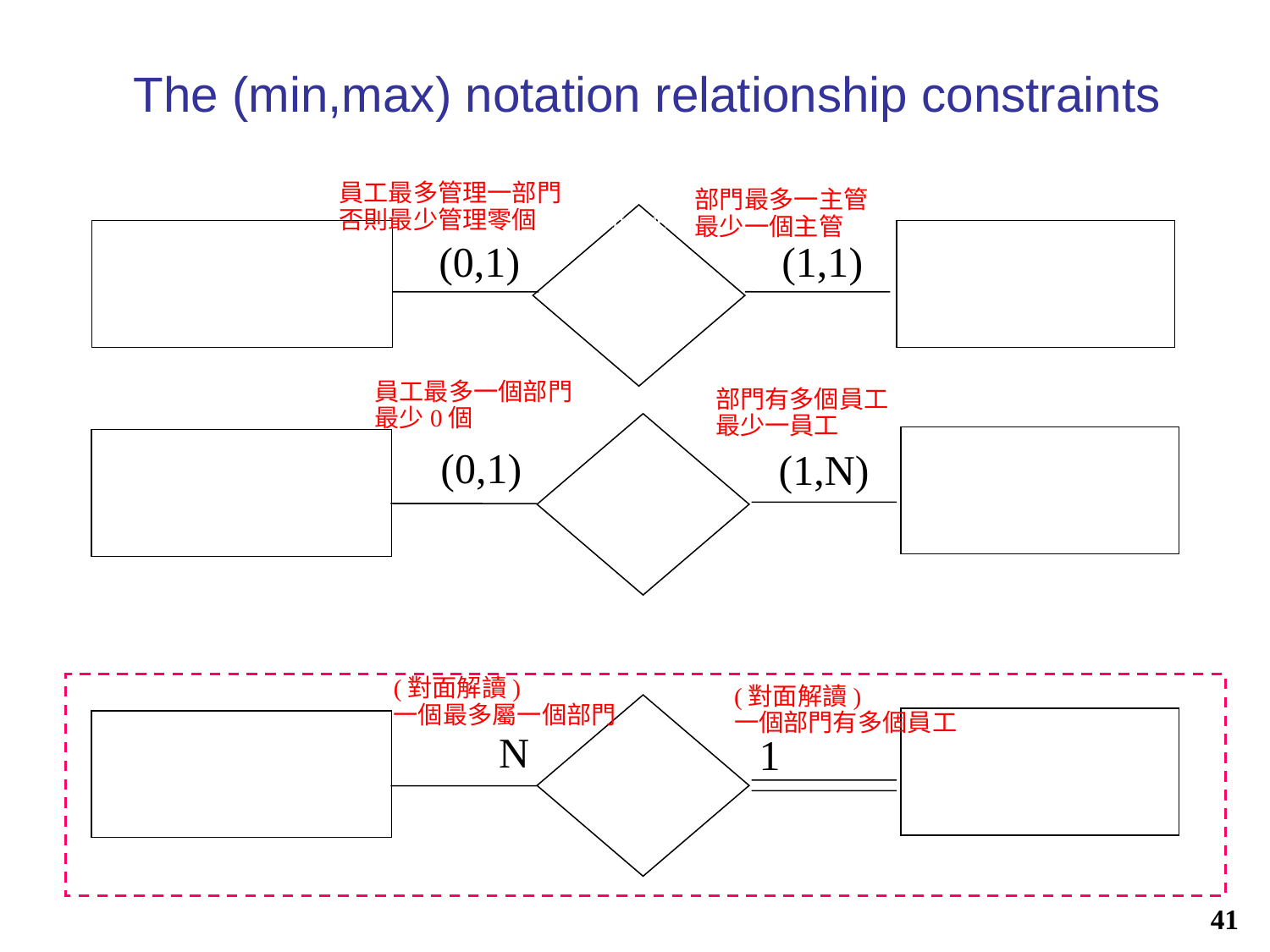

The (min,max) notation relationship constraints
員工最多管理一部門
否則最少管理零個Recursive relationship types:

部門最多一主管
最少一個主管

(1,1)
(0,1)
Employee
Department
Manages

員工最多一個部門
最少0個
部門有多個員工
最少一員工

(0,1)
(1,N)
Employee
Department
Works-for

(對面解讀)
一個最多屬一個部門

N
1
Employee
Department
Works-for

(對面解讀)
一個部門有多個員工
41